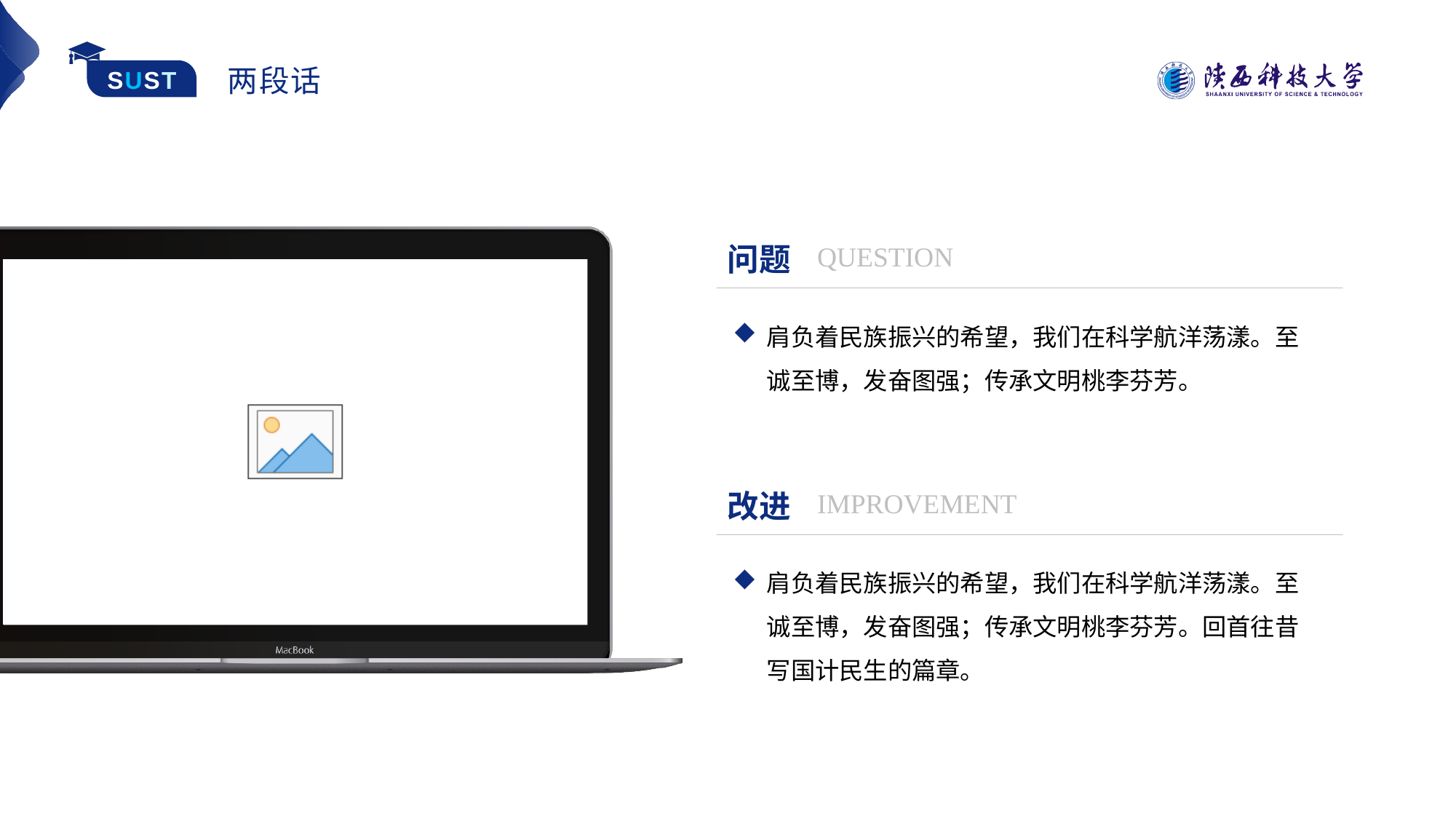

两段话
问题
QUESTION

肩负着民族振兴的希望，我们在科学航洋荡漾。至诚至博，发奋图强；传承文明桃李芬芳。
改进
IMPROVEMENT
肩负着民族振兴的希望，我们在科学航洋荡漾。至诚至博，发奋图强；传承文明桃李芬芳。回首往昔写国计民生的篇章。
第四章使用指南：替换图片
第四章使用指南：关于母版